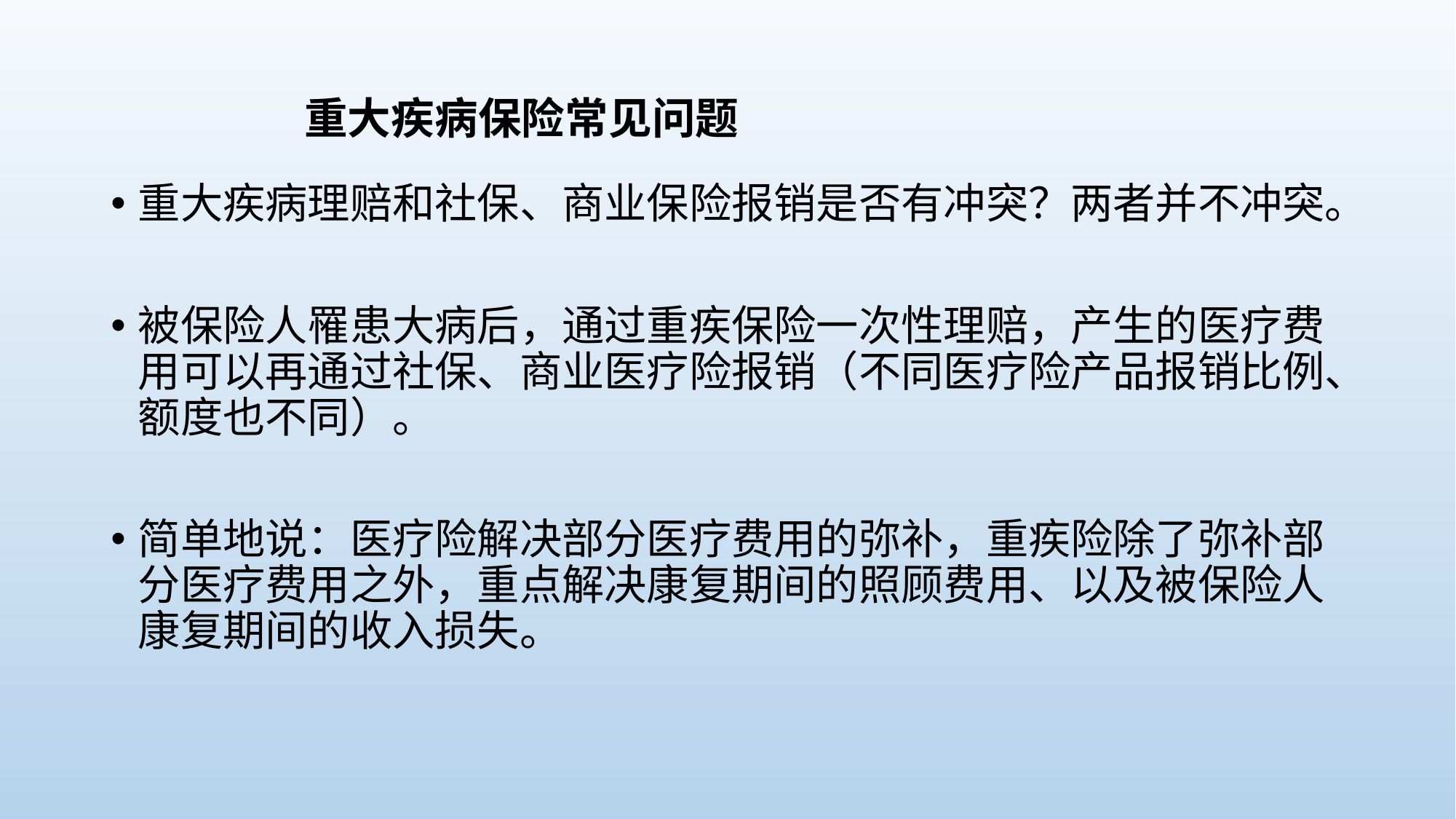

# 重大疾病保险常见问题
重大疾病理赔和社保、商业保险报销是否有冲突？两者并不冲突。

被保险人罹患大病后，通过重疾保险一次性理赔，产生的医疗费用可以再通过社保、商业医疗险报销（不同医疗险产品报销比例、额度也不同）。

简单地说：医疗险解决部分医疗费用的弥补，重疾险除了弥补部分医疗费用之外，重点解决康复期间的照顾费用、以及被保险人康复期间的收入损失。